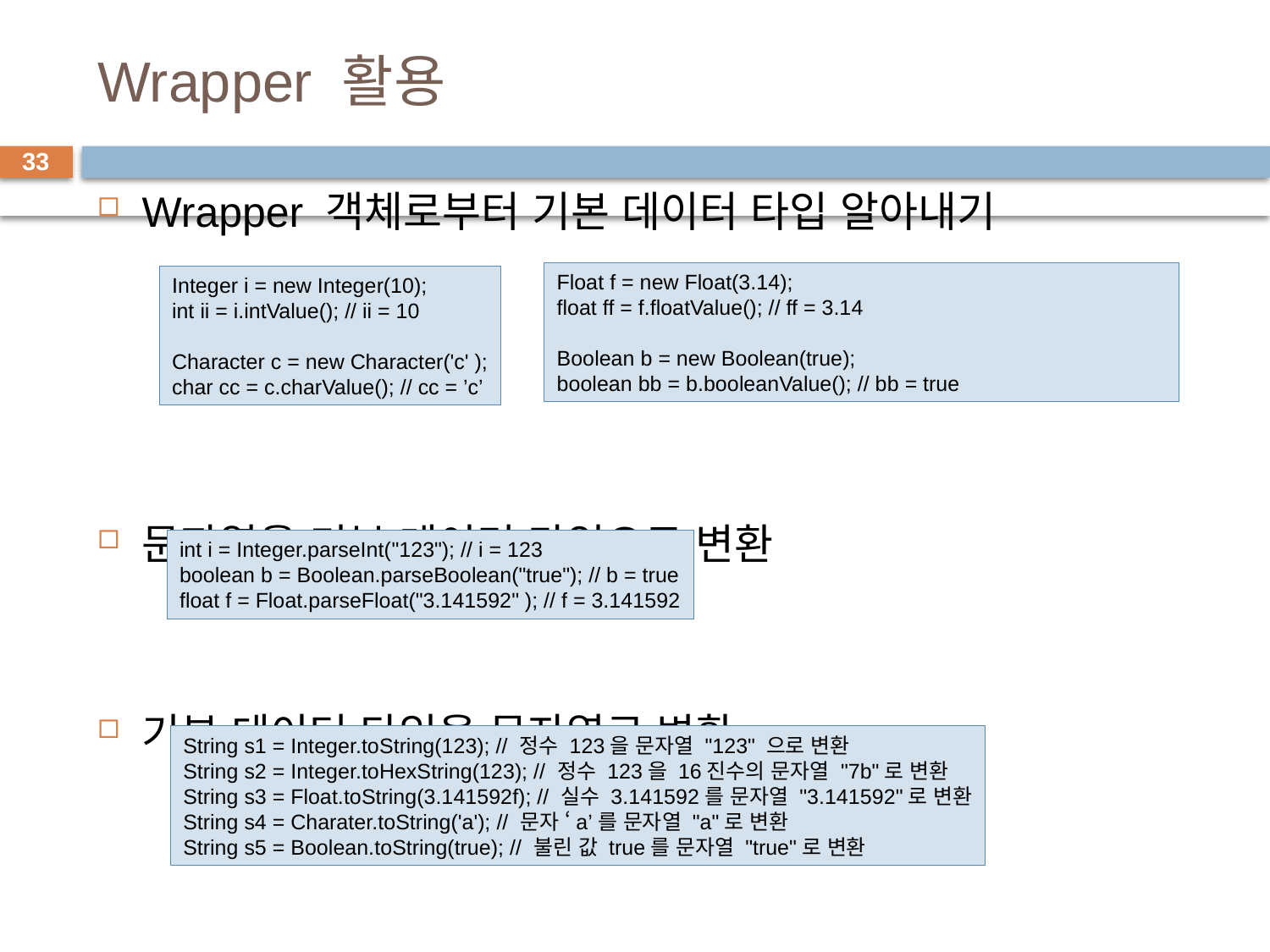

# Wrapper 활용
33
Wrapper 객체로부터 기본 데이터 타입 알아내기

문자열을 기본 데이터 타입으로 변환

기본 데이터 타입을 문자열로 변환

Float f = new Float(3.14);
float ff = f.floatValue(); // ff = 3.14

Boolean b = new Boolean(true);
boolean bb = b.booleanValue(); // bb = true
Integer i = new Integer(10);
int ii = i.intValue(); // ii = 10

Character c = new Character('c' );
char cc = c.charValue(); // cc = ’c’
int i = Integer.parseInt("123"); // i = 123
boolean b = Boolean.parseBoolean("true"); // b = true
float f = Float.parseFloat("3.141592" ); // f = 3.141592
String s1 = Integer.toString(123); // 정수 123을 문자열 "123" 으로 변환
String s2 = Integer.toHexString(123); // 정수 123을 16진수의 문자열 "7b"로 변환
String s3 = Float.toString(3.141592f); // 실수 3.141592를 문자열 "3.141592"로 변환
String s4 = Charater.toString('a'); // 문자 ‘a’를 문자열 "a"로 변환
String s5 = Boolean.toString(true); // 불린 값 true를 문자열 "true"로 변환